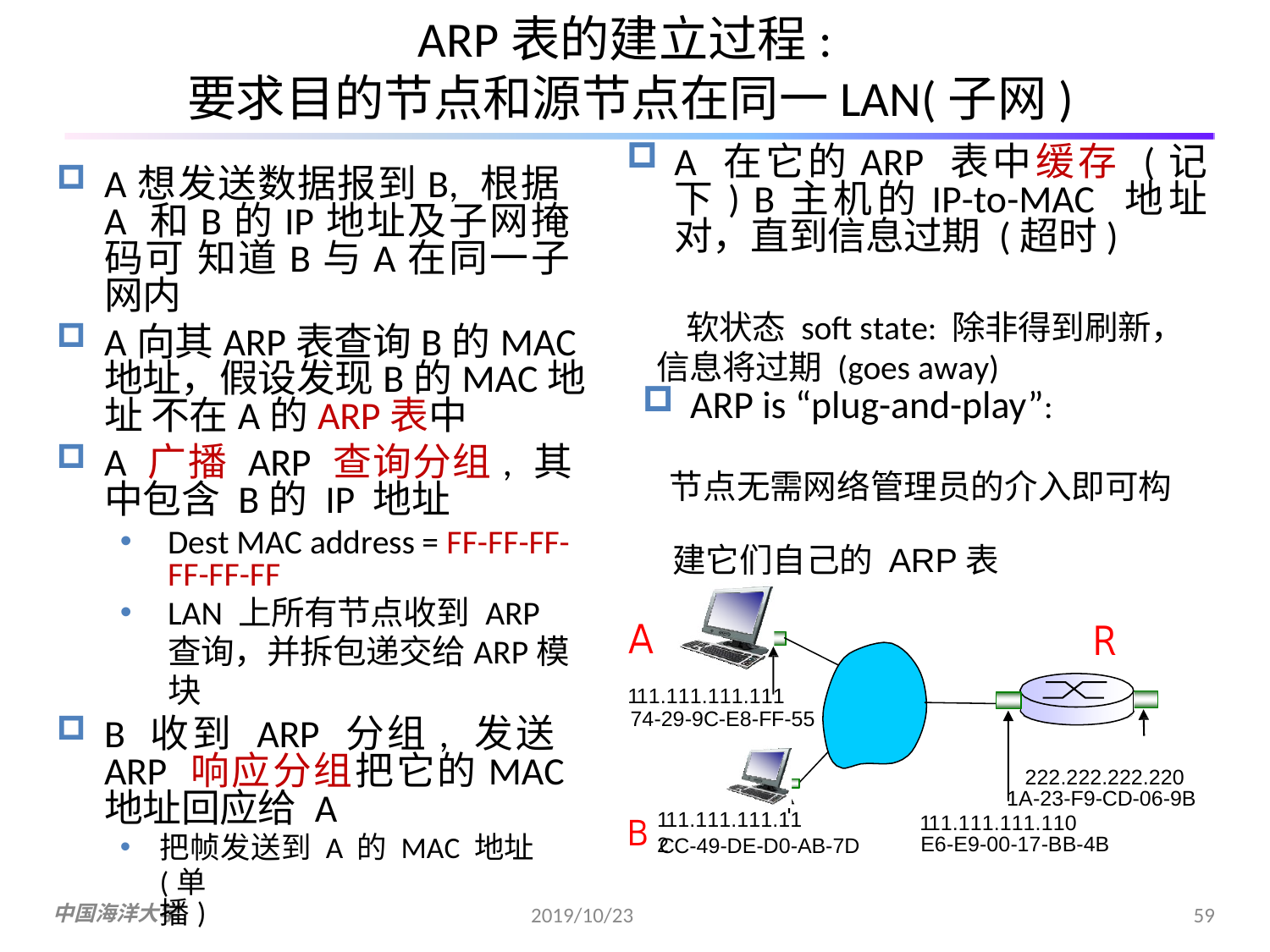

# ARP表的建立过程: 要求目的节点和源节点在同一LAN(子网)
A 在它的ARP 表中缓存 (记下) B主机的IP-to-MAC 地址对，直到信息过期 (超时)

      软状态 soft state: 除非得到刷新，
   信息将过期 (goes away)
ARP is “plug-and-play”:

  节点无需网络管理员的介入即可构
   建它们自己的 ARP表

A想发送数据报到B, 根据A 和B的IP地址及子网掩码可 知道B与A在同一子网内

A向其ARP表查询B的MAC地址，假设发现B的MAC地址 不在A的ARP表中

A 广播 ARP 查询分组, 其中包含 B的 IP 地址
Dest MAC address = FF-FF-FF- FF-FF-FF
LAN 上所有节点收到 ARP 查询，并拆包递交给ARP模块

B 收到 ARP 分组, 发送ARP 响应分组把它的MAC 地址回应给 A
把帧发送到 A 的 MAC 地址 (单
播)

A

111.111.111.111
74-29-9C-E8-FF-55

R

222.222.222.220
1A-23-F9-CD-06-9B

111.111.111.112
111.111.111.110
E6-E9-00-17-BB-4B
B CC-49-DE-D0-AB-7D